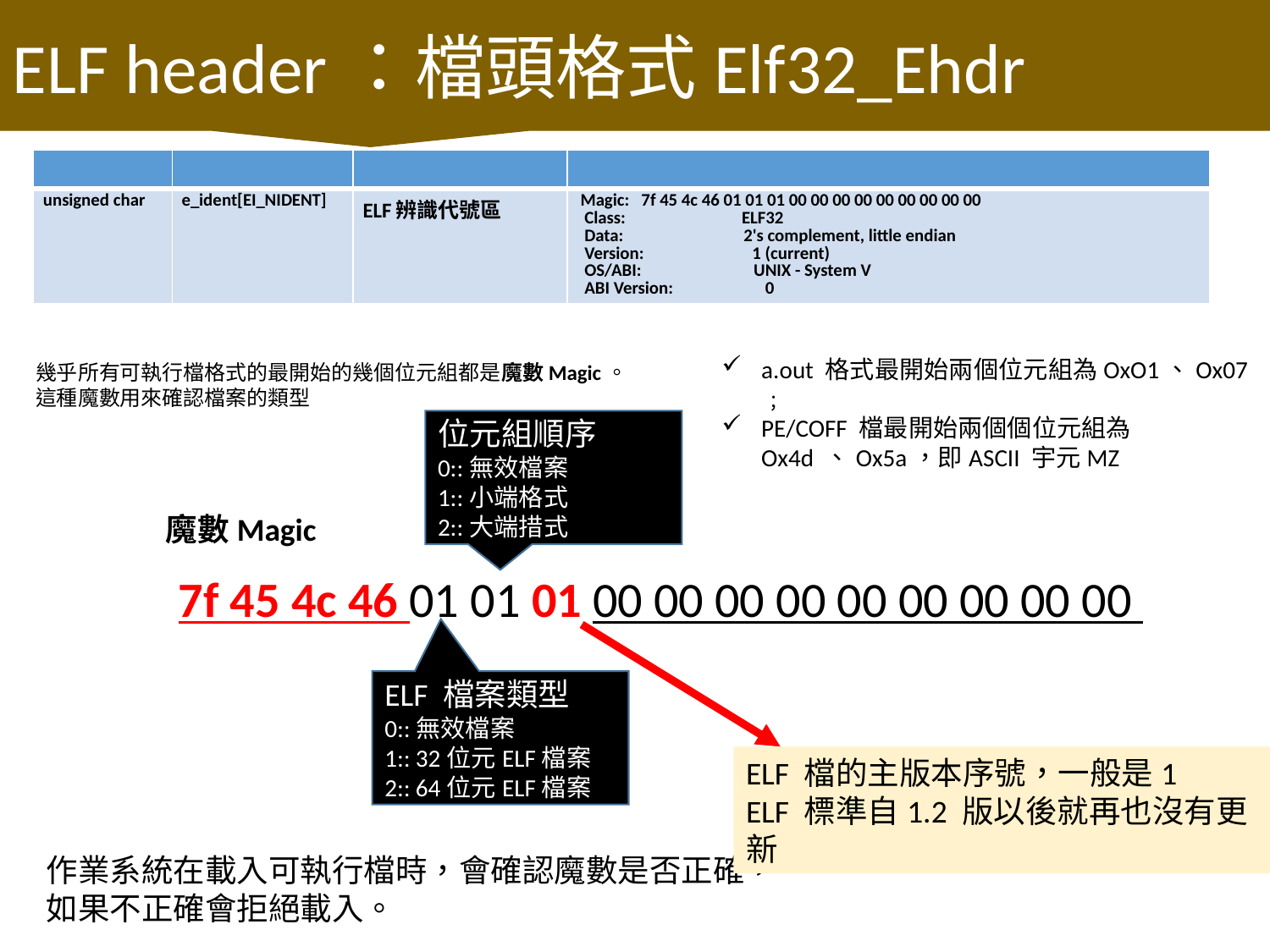

ELF header：檔頭格式Elf32_Ehdr
|  |  |  |  |
| --- | --- | --- | --- |
| unsigned char | e\_ident[EI\_NIDENT] | ELF辨識代號區 | Magic: 7f 45 4c 46 01 01 01 00 00 00 00 00 00 00 00 00 Class: ELF32 Data: 2's complement, little endian Version: 1 (current) OS/ABI: UNIX - System V ABI Version: 0 |
a.out 格式最開始兩個位元組為OxO1、Ox07 ﹔
PE/COFF 檔最開始兩個個位元組為Ox4d 、Ox5a，即ASCII 宇元MZ
幾乎所有可執行檔格式的最開始的幾個位元組都是魔數Magic。
這種魔數用來確認檔案的類型
位元組順序
0::無效檔案
1::小端格式
2::大端措式
魔數Magic
7f 45 4c 46 01 01 01 00 00 00 00 00 00 00 00 00
ELF 檔案類型
0::無效檔案
1:: 32位元ELF檔案
2:: 64位元ELF檔案
ELF 檔的主版本序號，一般是1
ELF 標準自1.2 版以後就再也沒有更新
作業系統在載入可執行檔時，會確認魔數是否正確，
如果不正確會拒絕載入。